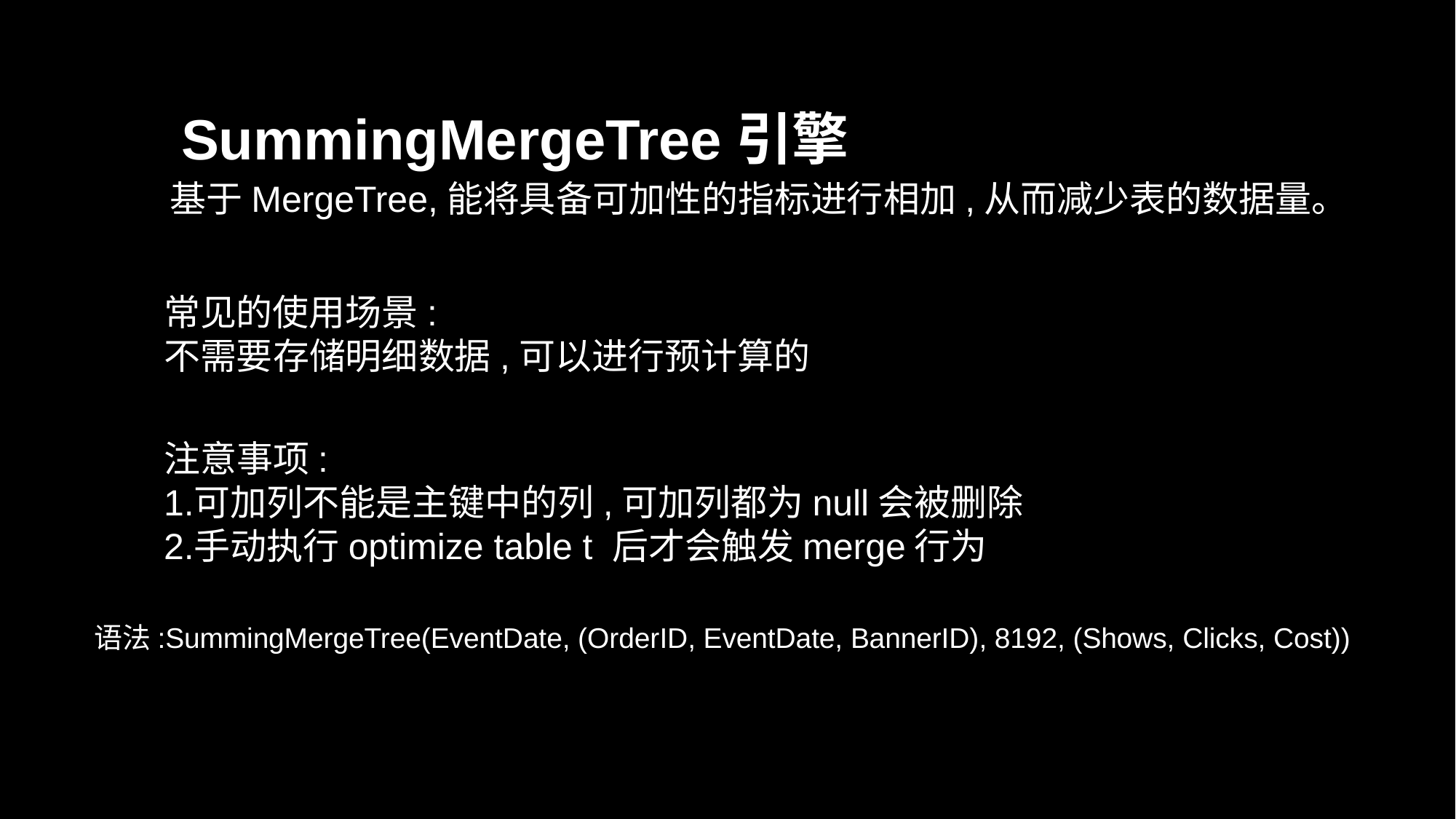

SummingMergeTree引擎
基于MergeTree,能将具备可加性的指标进行相加,从而减少表的数据量。
常见的使用场景:
不需要存储明细数据,可以进行预计算的
注意事项:
可加列不能是主键中的列,可加列都为null会被删除
手动执行optimize table t 后才会触发merge行为
语法:SummingMergeTree(EventDate, (OrderID, EventDate, BannerID), 8192, (Shows, Clicks, Cost))